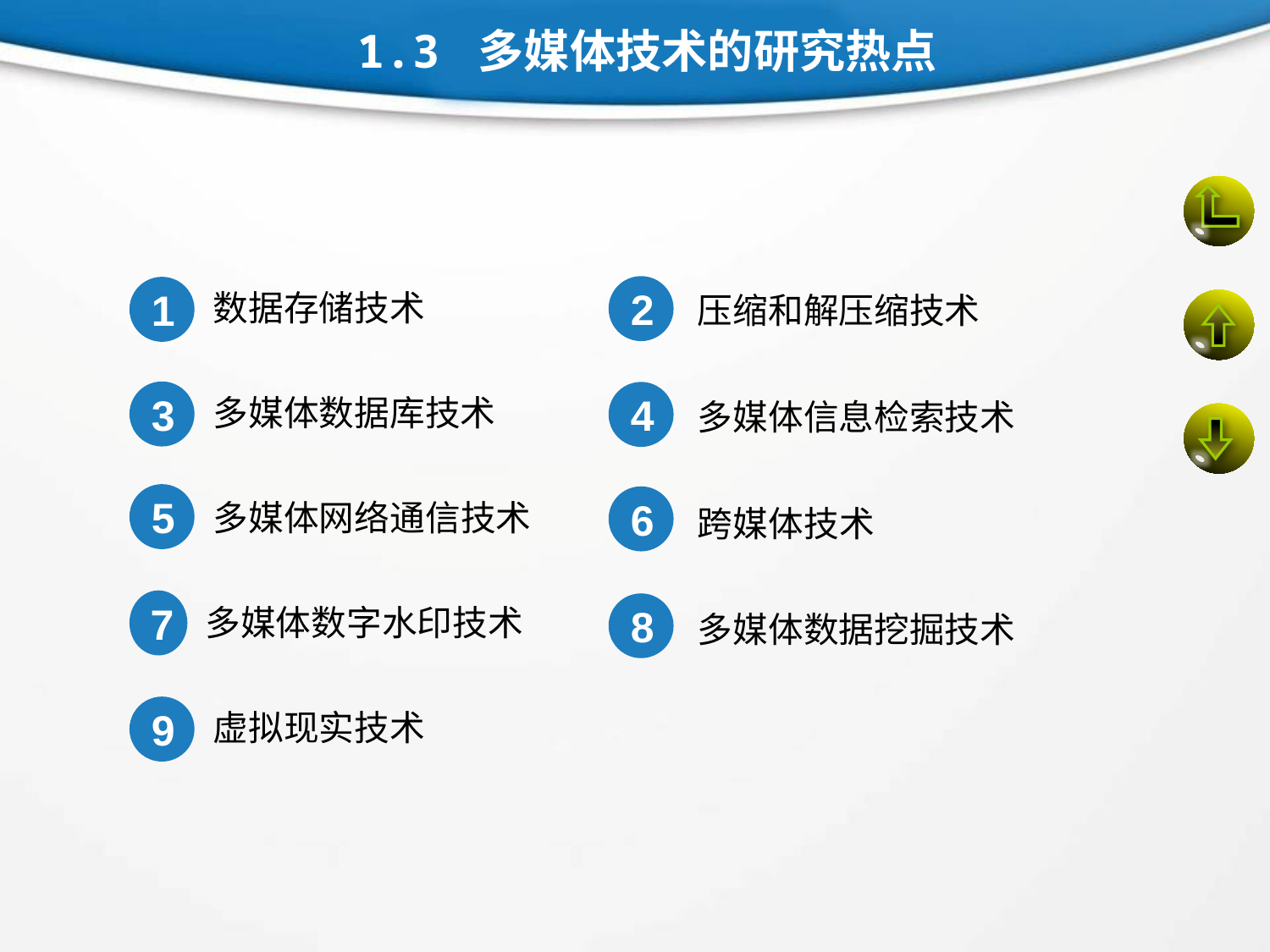

1.3 多媒体技术的研究热点

2
压缩和解压缩技术
1
数据存储技术

3
多媒体数据库技术
4
多媒体信息检索技术

5
多媒体网络通信技术
6
跨媒体技术
7
多媒体数字水印技术
8
多媒体数据挖掘技术
9
虚拟现实技术